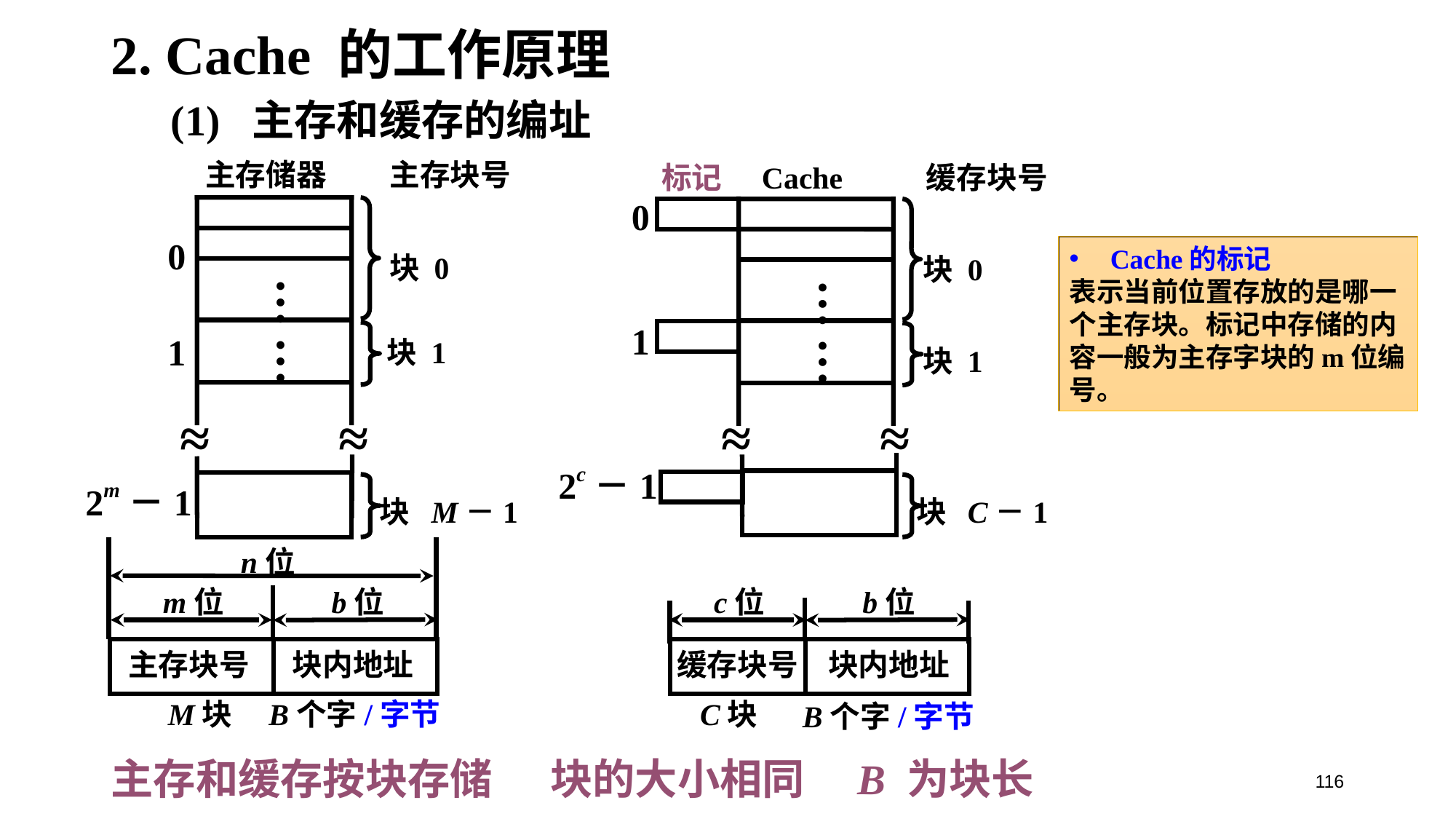

2. Cache 的工作原理
(1)  主存和缓存的编址
主存储器
主存块号

0
块 0

…

1
…
块 1

~
~
~
~

2m－1

块  M－1

n位

m位
b位

主存块号
块内地址
B个字/字节
M块
标记
Cache
缓存块号
0

块 0

…
1

…
块 1

~
~
~
~

2c－1

块  C－1
c位
b位

缓存块号
块内地址
C块
B个字/字节
Cache的标记
表示当前位置存放的是哪一个主存块。标记中存储的内容一般为主存字块的m位编号。
主存和缓存按块存储      块的大小相同
B 为块长
116